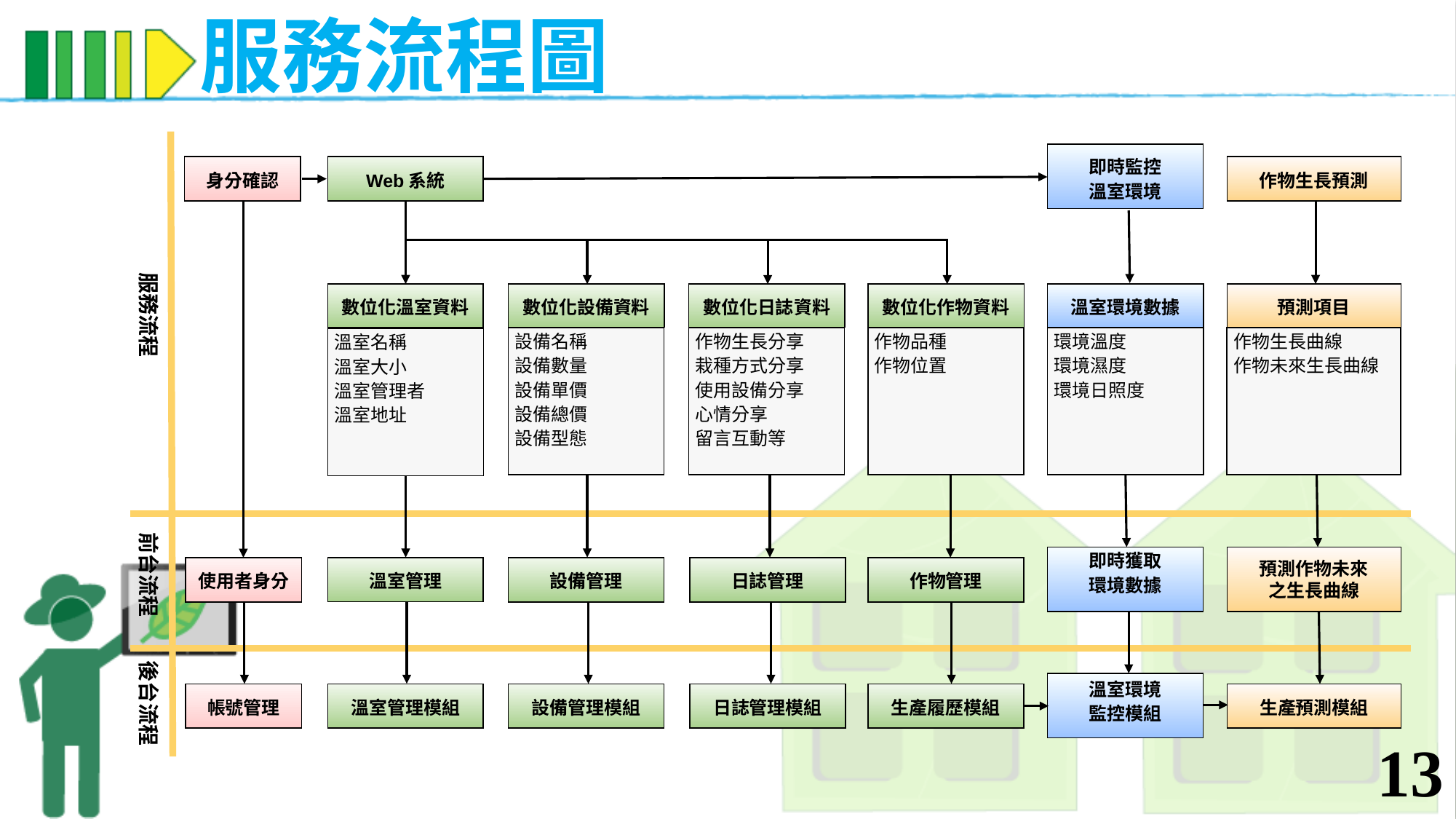

# 服務流程圖
前台流程
服務流程
後台流程
即時監控
溫室環境
作物生長預測
溫室環境數據
環境溫度
環境濕度
環境日照度
預測項目
作物生長曲線
作物未來生長曲線
即時獲取
環境數據
預測作物未來
之生長曲線
溫室環境
監控模組
生產預測模組
身分確認
Web系統
數位化溫室資料
溫室名稱
溫室大小
溫室管理者
溫室地址
數位化設備資料
設備名稱
設備數量
設備單價
設備總價
設備型態
使用者身分
溫室管理
設備管理
帳號管理
溫室管理模組
設備管理模組
數位化日誌資料
作物生長分享
栽種方式分享
使用設備分享
心情分享
留言互動等
數位化作物資料
作物品種
作物位置
日誌管理
作物管理
日誌管理模組
生產履歷模組
13